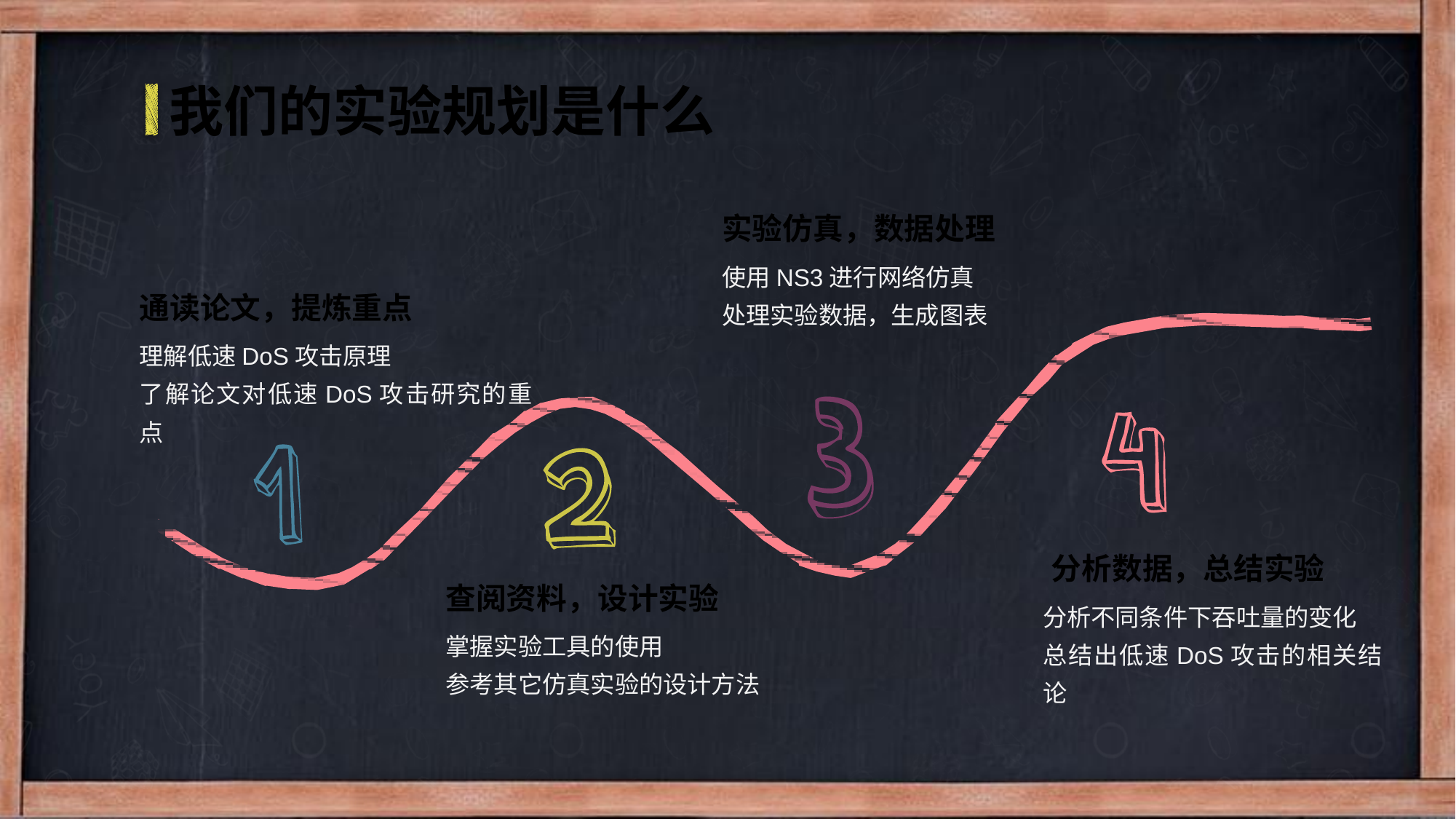

我们的实验规划是什么

实验仿真，数据处理
使用NS3进行网络仿真
处理实验数据，生成图表
通读论文，提炼重点
理解低速DoS攻击原理
了解论文对低速DoS攻击研究的重点

分析数据，总结实验
查阅资料，设计实验
分析不同条件下吞吐量的变化
总结出低速DoS攻击的相关结论
掌握实验工具的使用
参考其它仿真实验的设计方法